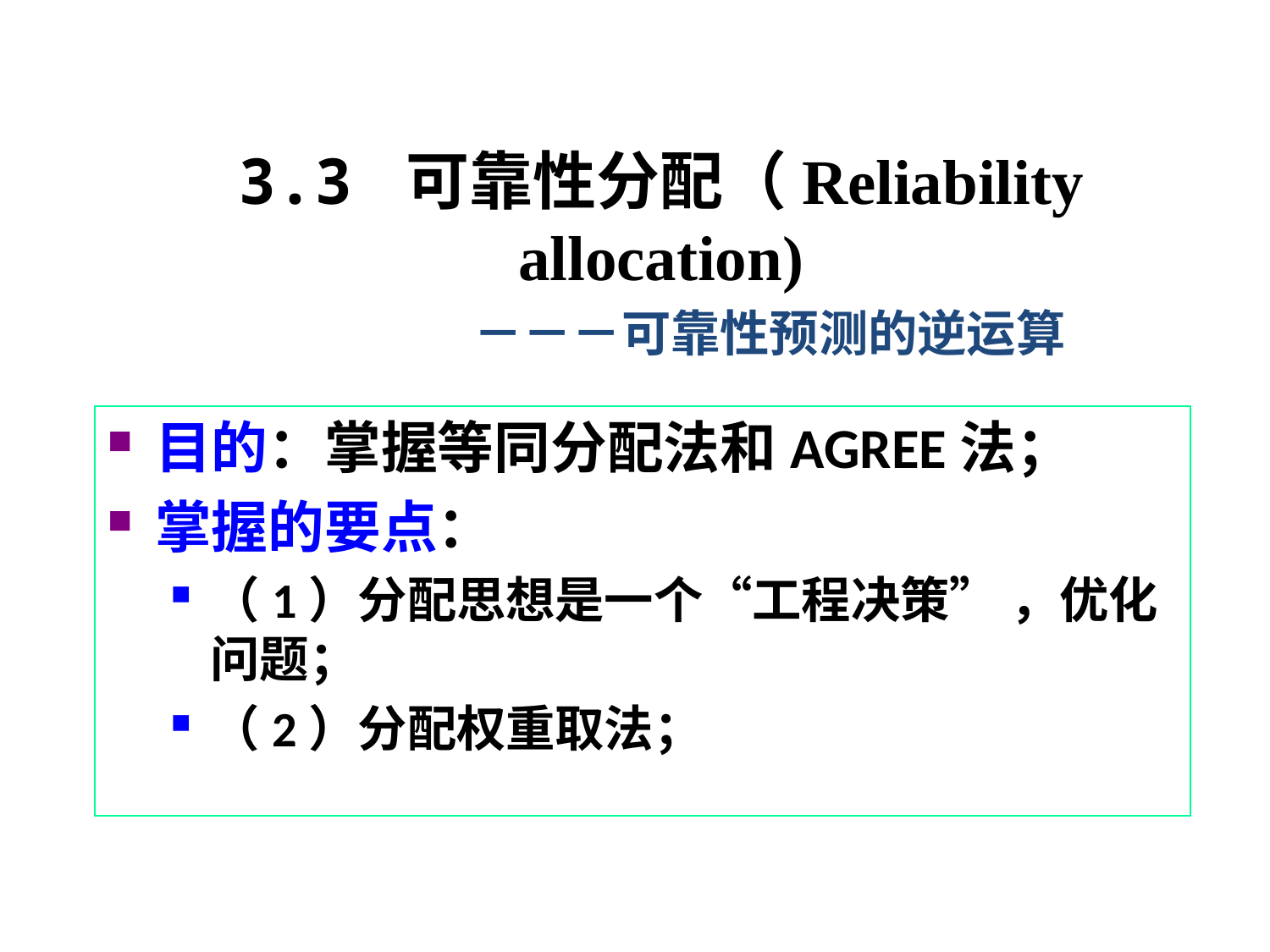

# 3.3 可靠性分配（Reliability allocation)
－－－可靠性预测的逆运算
目的：掌握等同分配法和AGREE法；
掌握的要点：
（1）分配思想是一个“工程决策” ，优化问题；
（2）分配权重取法；